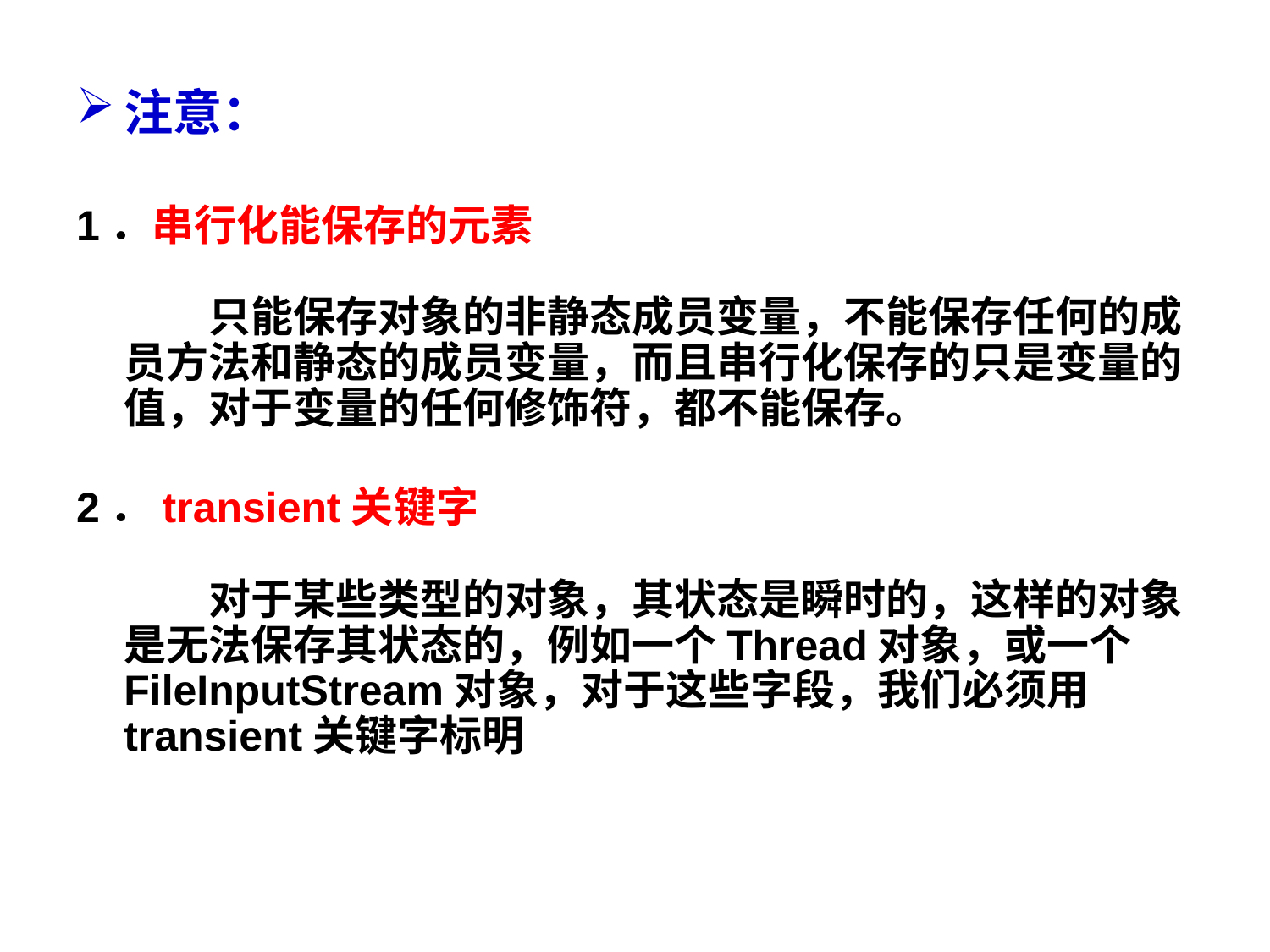

注意：

1．串行化能保存的元素
　　只能保存对象的非静态成员变量，不能保存任何的成员方法和静态的成员变量，而且串行化保存的只是变量的值，对于变量的任何修饰符，都不能保存。
2．transient关键字
　
　　对于某些类型的对象，其状态是瞬时的，这样的对象是无法保存其状态的，例如一个Thread对象，或一个FileInputStream对象，对于这些字段，我们必须用transient关键字标明